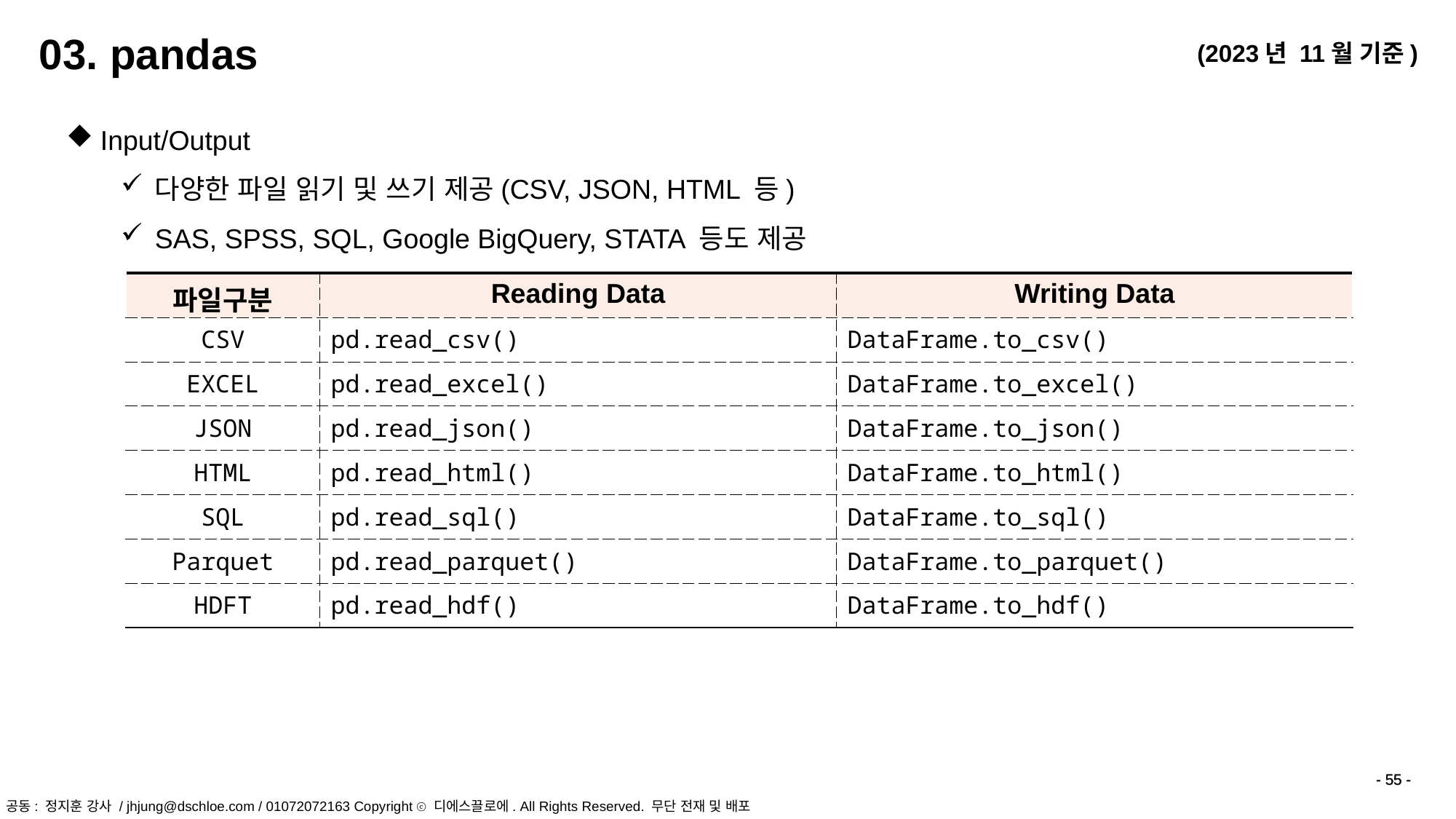

03. pandas
Input/Output
다양한 파일 읽기 및 쓰기 제공(CSV, JSON, HTML 등)
SAS, SPSS, SQL, Google BigQuery, STATA 등도 제공
| 파일구분 | Reading Data | Writing Data |
| --- | --- | --- |
| CSV | pd.read\_csv() | DataFrame.to\_csv() |
| EXCEL | pd.read\_excel() | DataFrame.to\_excel() |
| JSON | pd.read\_json() | DataFrame.to\_json() |
| HTML | pd.read\_html() | DataFrame.to\_html() |
| SQL | pd.read\_sql() | DataFrame.to\_sql() |
| Parquet | pd.read\_parquet() | DataFrame.to\_parquet() |
| HDFT | pd.read\_hdf() | DataFrame.to\_hdf() |
- 55 -